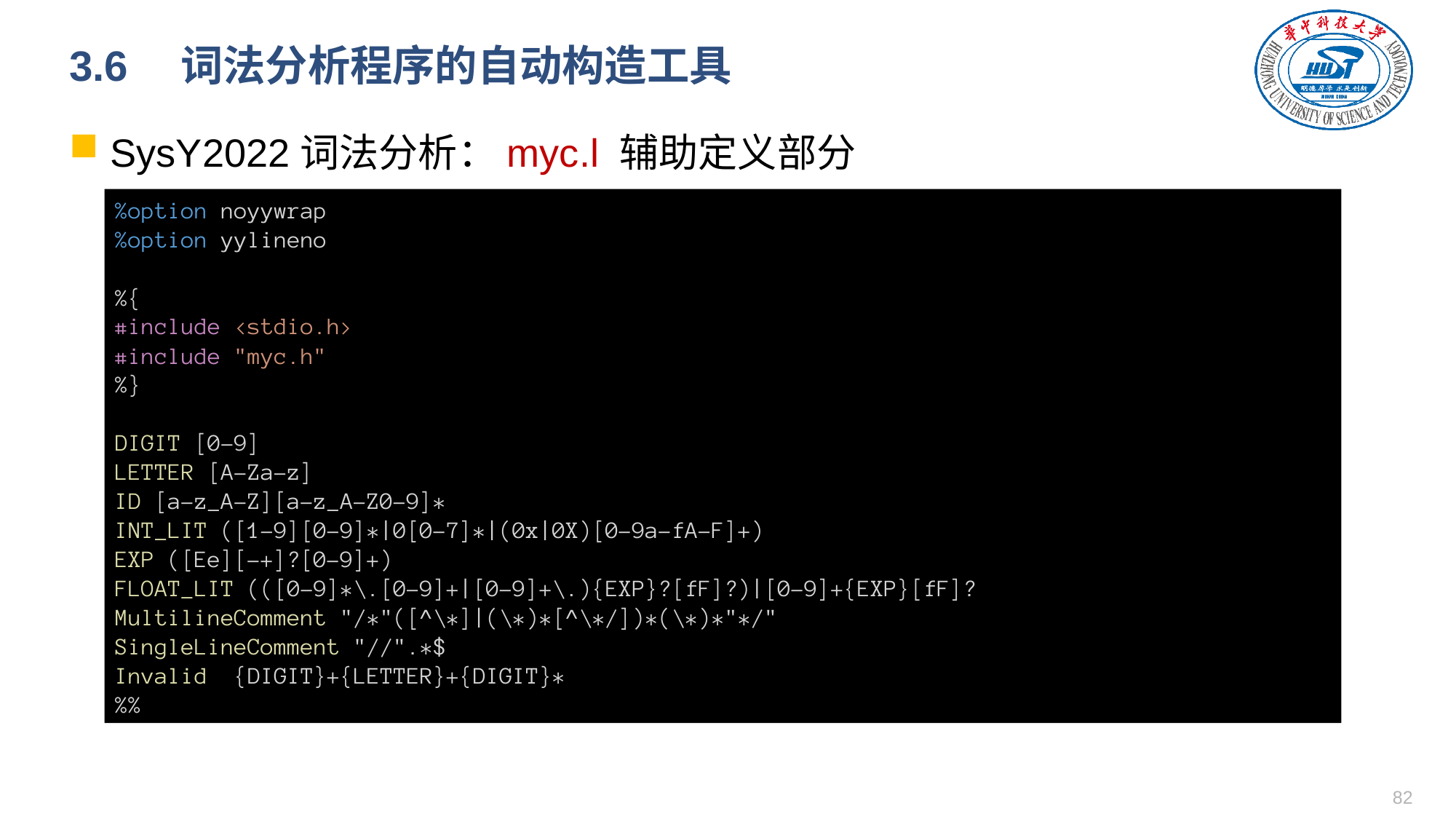

# 3.6　词法分析程序的自动构造工具
SysY2022词法分析：myc.l 辅助定义部分
%option noyywrap
%option yylineno
%{
#include <stdio.h>
#include "myc.h"
%}
DIGIT [0-9]
LETTER [A-Za-z]
ID [a-z_A-Z][a-z_A-Z0-9]*
INT_LIT ([1-9][0-9]*|0[0-7]*|(0x|0X)[0-9a-fA-F]+)
EXP ([Ee][-+]?[0-9]+)
FLOAT_LIT (([0-9]*\.[0-9]+|[0-9]+\.){EXP}?[fF]?)|[0-9]+{EXP}[fF]?
MultilineComment "/*"([^\*]|(\*)*[^\*/])*(\*)*"*/"
SingleLineComment "//".*$
Invalid  {DIGIT}+{LETTER}+{DIGIT}*
%%
82